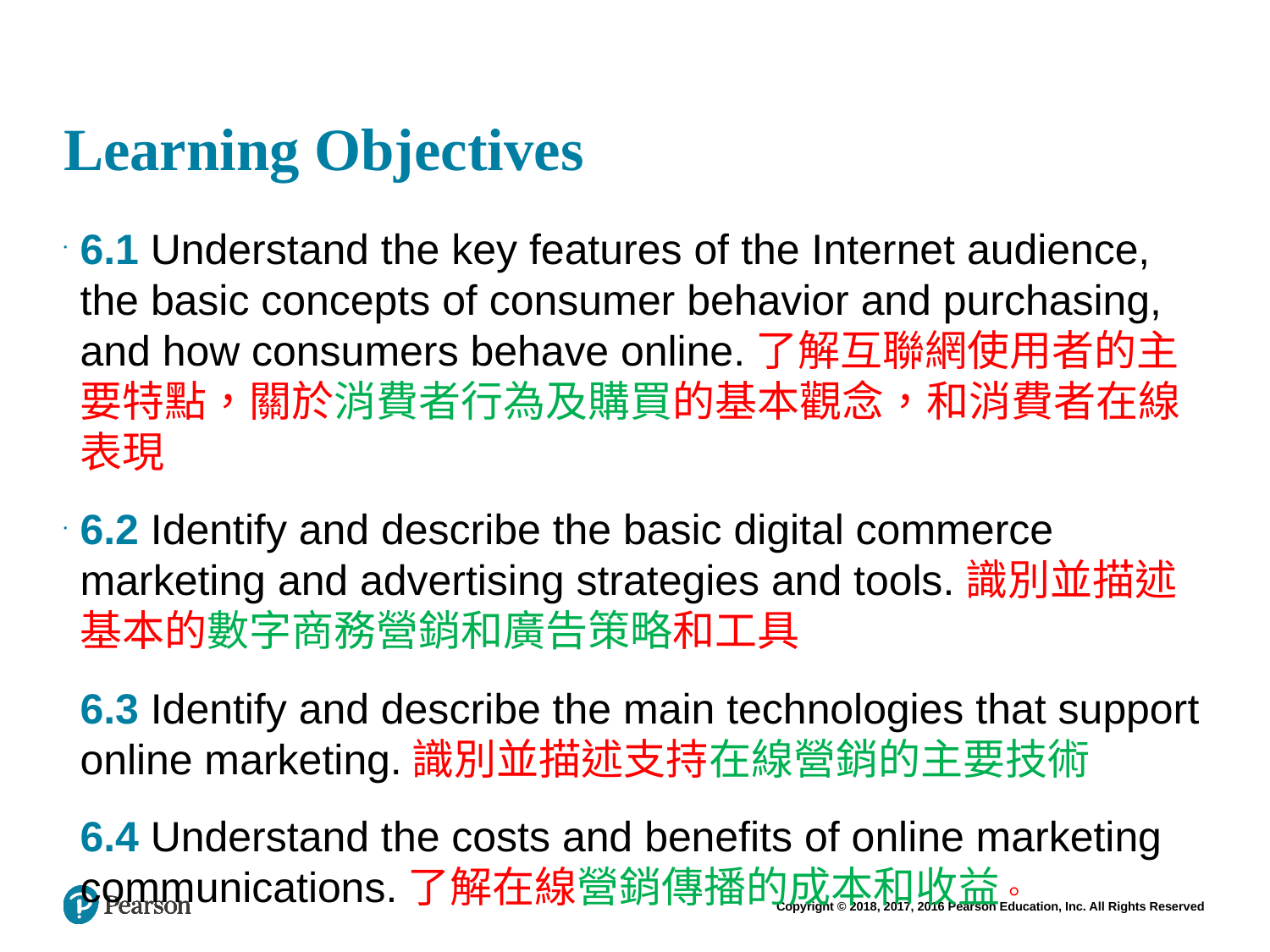

# Learning Objectives
6.1 Understand the key features of the Internet audience, the basic concepts of consumer behavior and purchasing, and how consumers behave online.了解互聯網使用者的主要特點，關於消費者行為及購買的基本觀念，和消費者在線表現
6.2 Identify and describe the basic digital commerce marketing and advertising strategies and tools.識別並描述基本的數字商務營銷和廣告策略和工具
6.3 Identify and describe the main technologies that support online marketing.識別並描述支持在線營銷的主要技術
6.4 Understand the costs and benefits of online marketing communications.了解在線營銷傳播的成本和收益。